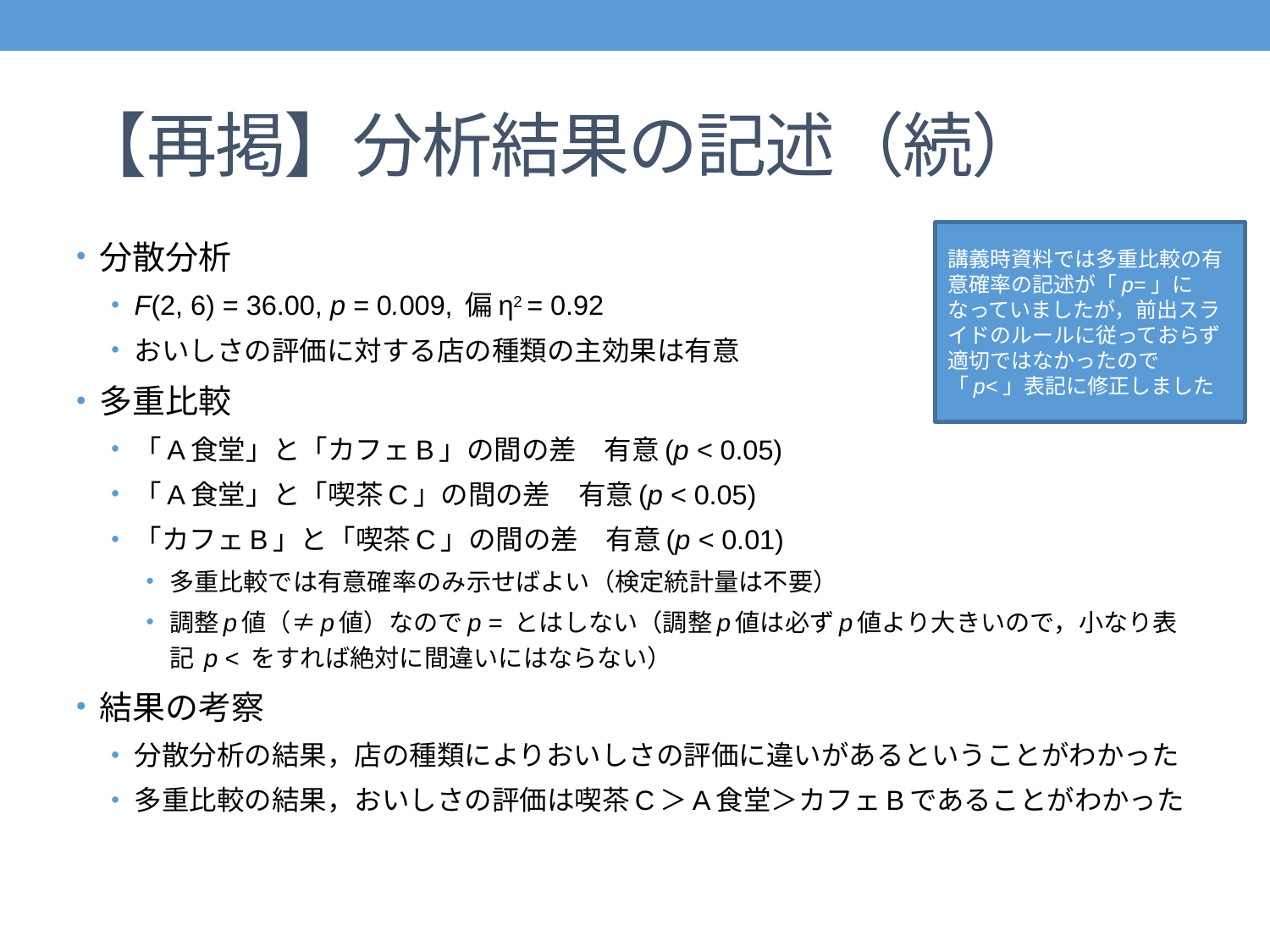

# 【再掲】分析結果の記述（続）
分散分析
F(2, 6) = 36.00, p = 0.009, 偏η2 = 0.92
おいしさの評価に対する店の種類の主効果は有意
多重比較
「A食堂」と「カフェB」の間の差　有意(p < 0.05)
「A食堂」と「喫茶C」の間の差　有意(p < 0.05)
「カフェB」と「喫茶C」の間の差　有意(p < 0.01)
多重比較では有意確率のみ示せばよい（検定統計量は不要）
調整p値（≠p値）なのでp = とはしない（調整p値は必ずp値より大きいので，小なり表記 p < をすれば絶対に間違いにはならない）
結果の考察
分散分析の結果，店の種類によりおいしさの評価に違いがあるということがわかった
多重比較の結果，おいしさの評価は喫茶C＞A食堂＞カフェBであることがわかった
講義時資料では多重比較の有意確率の記述が「p=」になっていましたが，前出スライドのルールに従っておらず適切ではなかったので「p<」表記に修正しました